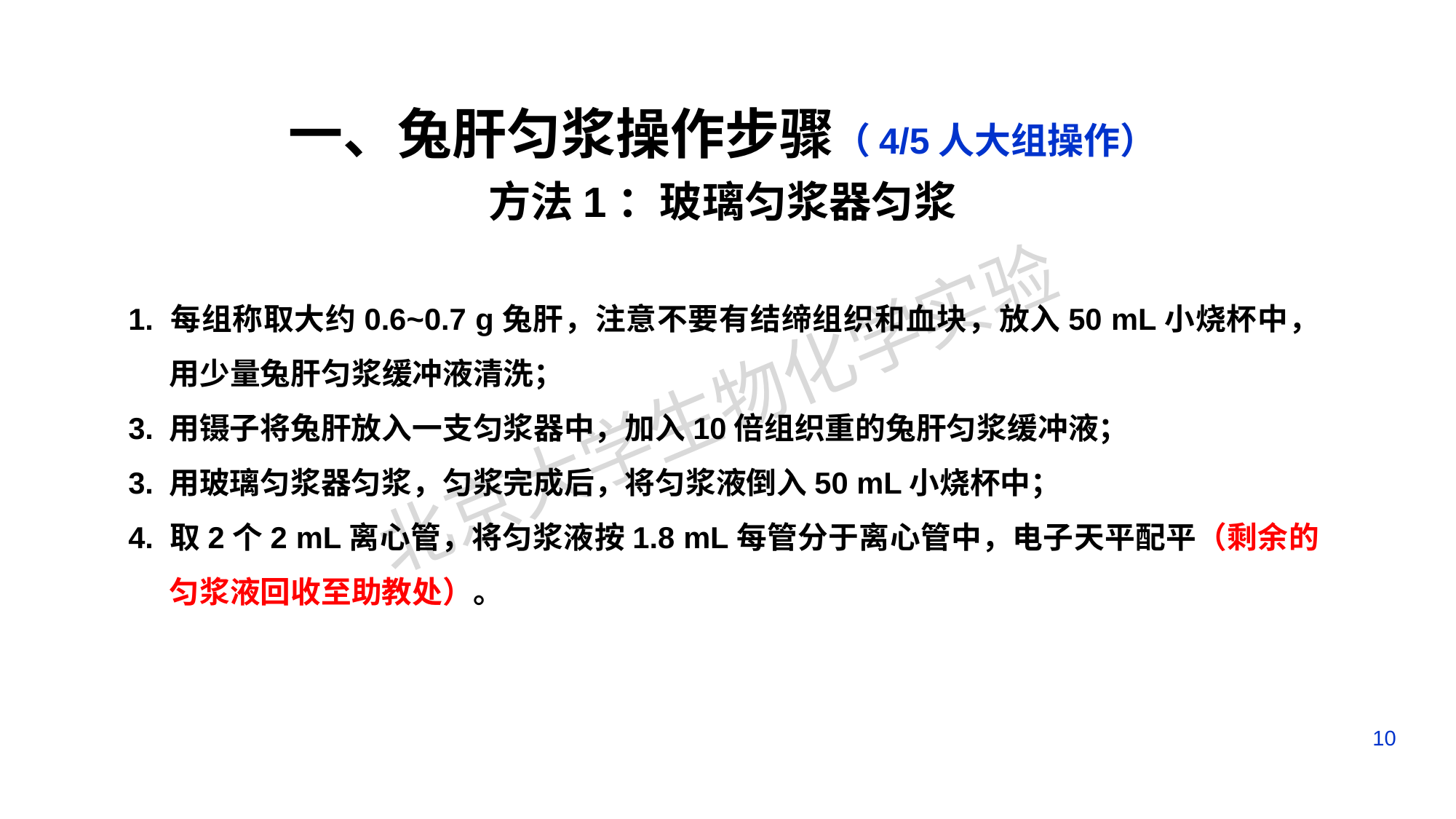

一、兔肝匀浆操作步骤（4/5人大组操作）
方法1：玻璃匀浆器匀浆
1. 每组称取大约0.6~0.7 g兔肝，注意不要有结缔组织和血块，放入50 mL小烧杯中，用少量兔肝匀浆缓冲液清洗；
3. 用镊子将兔肝放入一支匀浆器中，加入10倍组织重的兔肝匀浆缓冲液；
3. 用玻璃匀浆器匀浆，匀浆完成后，将匀浆液倒入50 mL小烧杯中；
4. 取2个2 mL离心管，将匀浆液按1.8 mL每管分于离心管中，电子天平配平（剩余的匀浆液回收至助教处）。
10